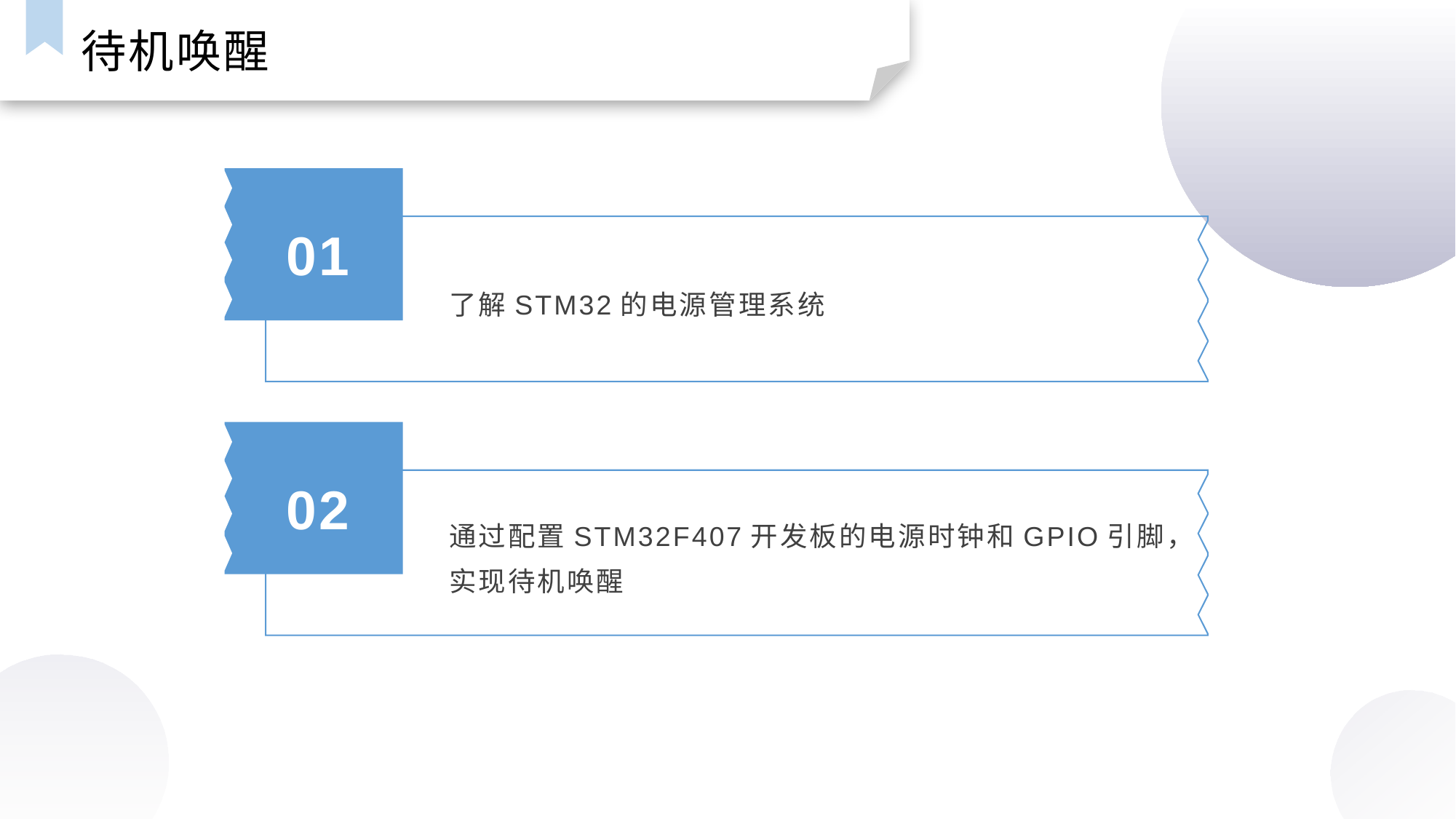

待机唤醒

01

了解STM32的电源管理系统

02

通过配置STM32F407开发板的电源时钟和GPIO引脚，实现待机唤醒